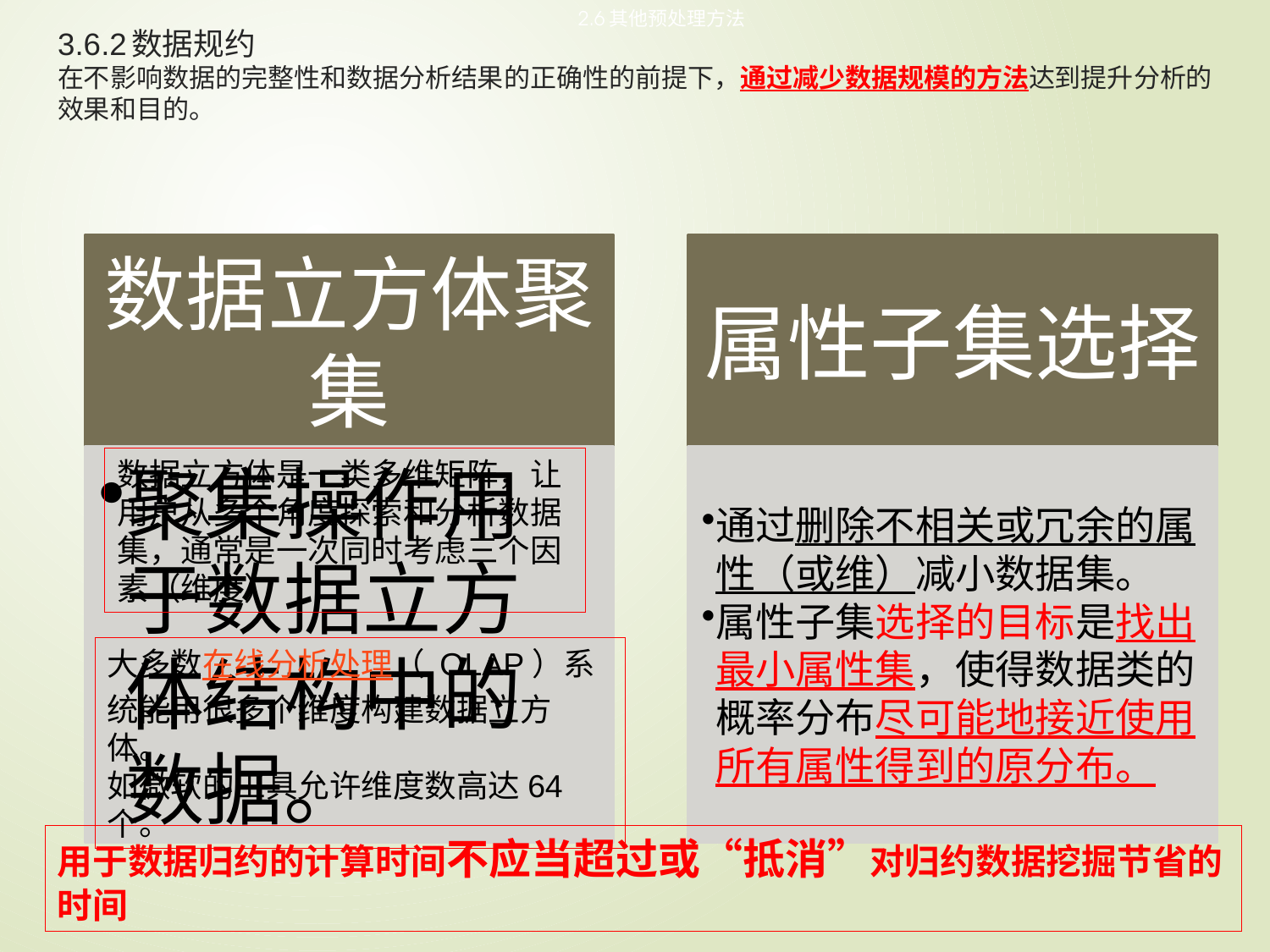

2.6其他预处理方法

# 3.6.2数据规约 在不影响数据的完整性和数据分析结果的正确性的前提下，通过减少数据规模的方法达到提升分析的效果和目的。
数据立方体聚集
属性子集选择
聚集操作用于数据立方体结构中的数据。
通过删除不相关或冗余的属性（或维）减小数据集。
属性子集选择的目标是找出最小属性集，使得数据类的概率分布尽可能地接近使用所有属性得到的原分布。
数据立方体是一类多维矩阵，让用户从多个角度探索和分析数据集，通常是一次同时考虑三个因素（维度）
大多数在线分析处理（ OLAP）系统能用很多个维度构建数据立方体。
如微软的工具允许维度数高达64个。
用于数据归约的计算时间不应当超过或“抵消”对归约数据挖掘节省的时间